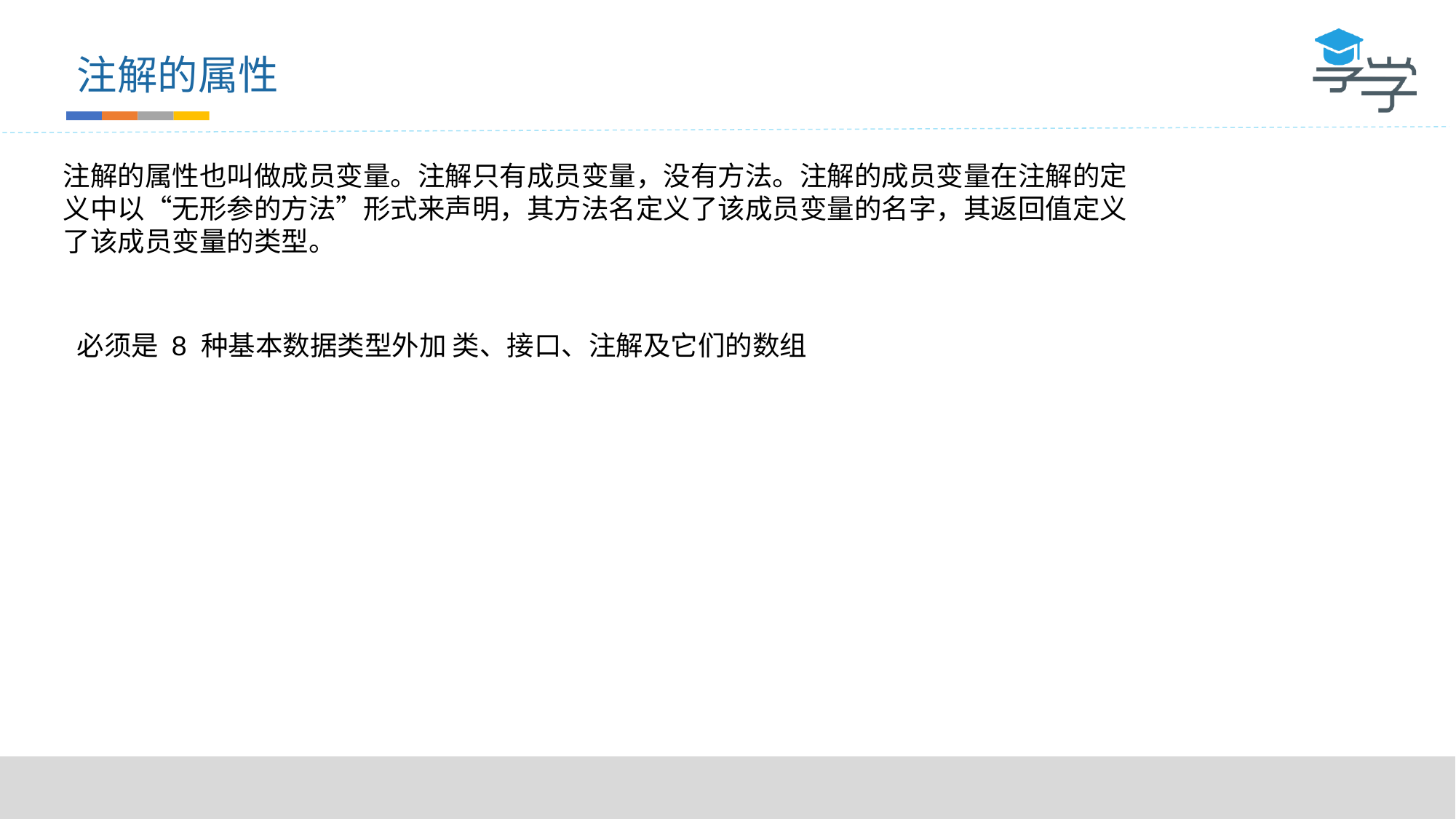

注解的属性

注解的属性也叫做成员变量。注解只有成员变量，没有方法。注解的成员变量在注解的定义中以“无形参的方法”形式来声明，其方法名定义了该成员变量的名字，其返回值定义了该成员变量的类型。
必须是 8 种基本数据类型外加 类、接口、注解及它们的数组